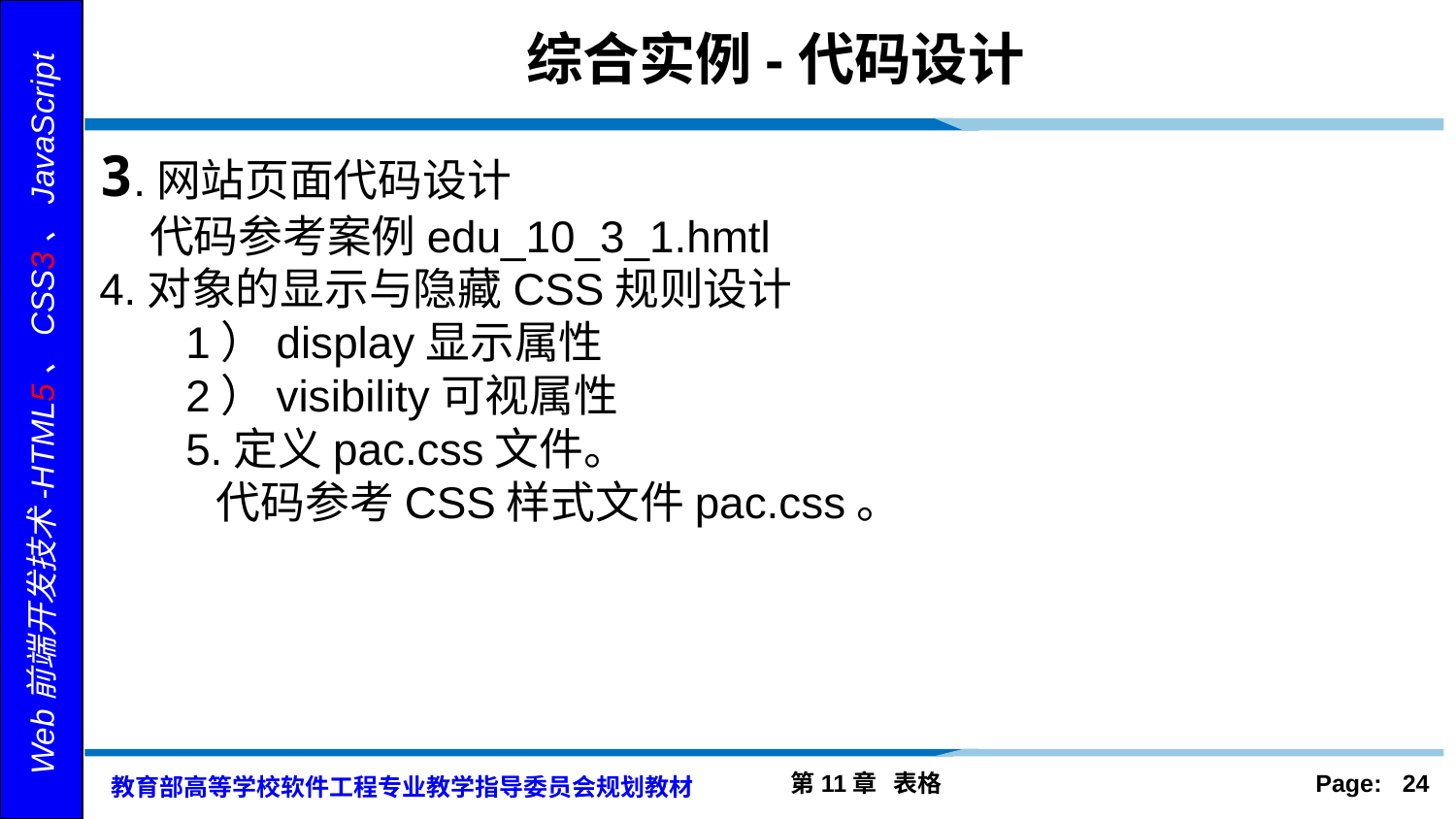

# 综合实例-代码设计

3.网站页面代码设计
    代码参考案例edu_10_3_1.hmtl
4.对象的显示与隐藏CSS规则设计
1）display显示属性
2）visibility可视属性
5.定义pac.css文件。
  代码参考CSS样式文件pac.css。